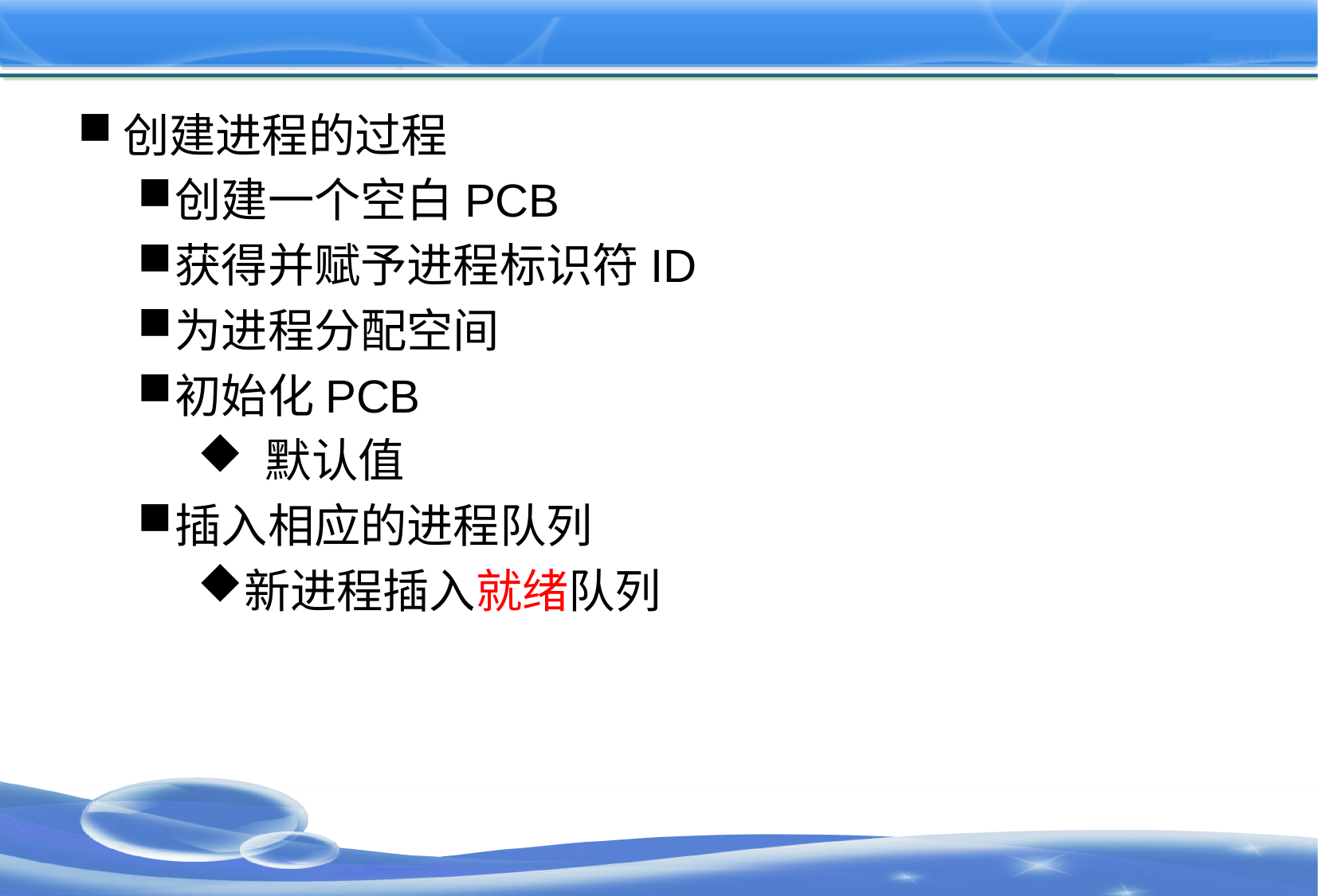

#
创建进程的过程
创建一个空白PCB
获得并赋予进程标识符ID
为进程分配空间
初始化PCB
 默认值
插入相应的进程队列
新进程插入就绪队列